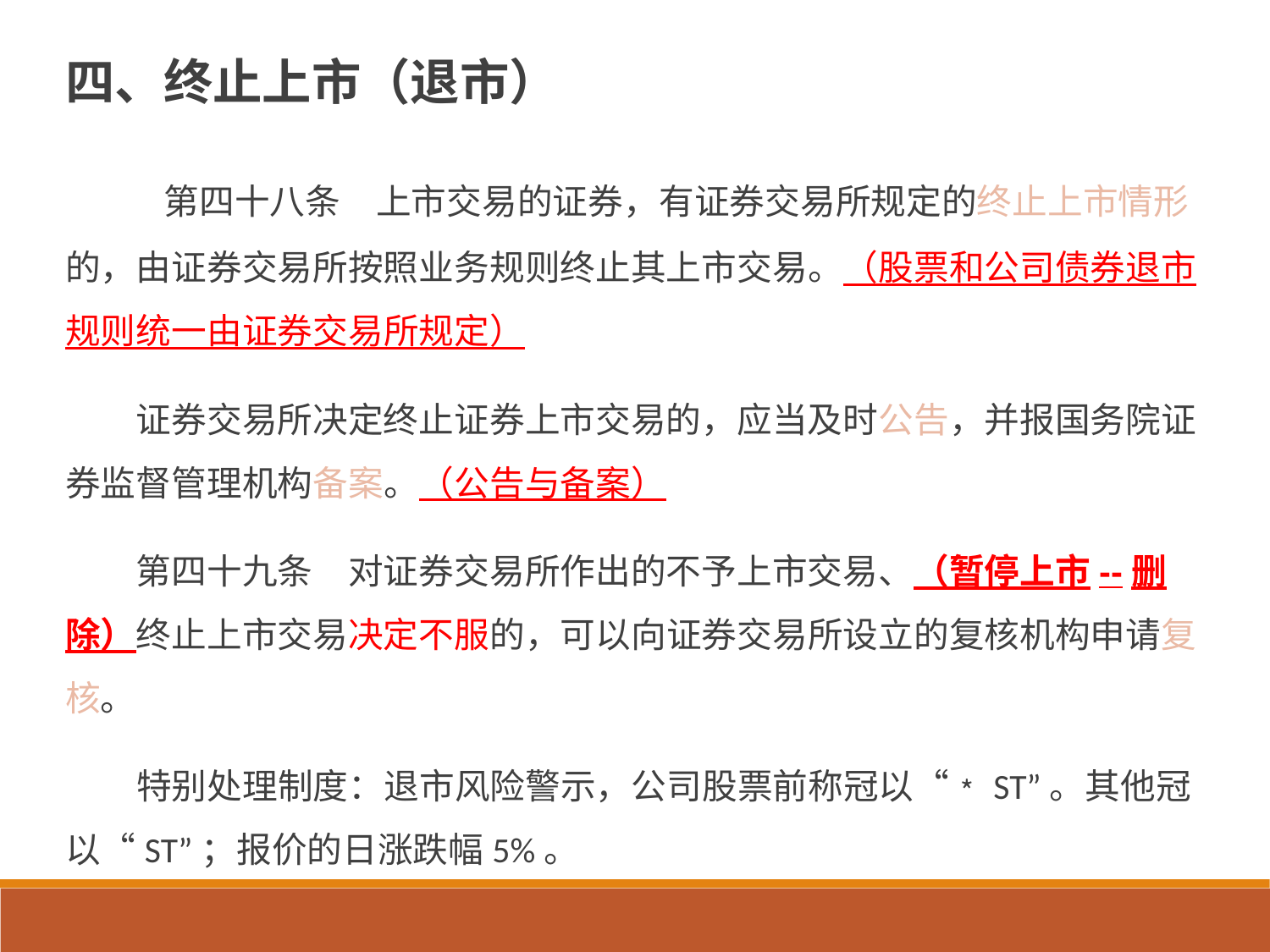

# 四、终止上市（退市）
　　第四十八条　上市交易的证券，有证券交易所规定的终止上市情形的，由证券交易所按照业务规则终止其上市交易。（股票和公司债券退市规则统一由证券交易所规定）
　　证券交易所决定终止证券上市交易的，应当及时公告，并报国务院证券监督管理机构备案。（公告与备案）
　　第四十九条　对证券交易所作出的不予上市交易、（暂停上市--删除）终止上市交易决定不服的，可以向证券交易所设立的复核机构申请复核。
        特别处理制度：退市风险警示，公司股票前称冠以“﹡ST”。其他冠以“ST”；报价的日涨跌幅5%。